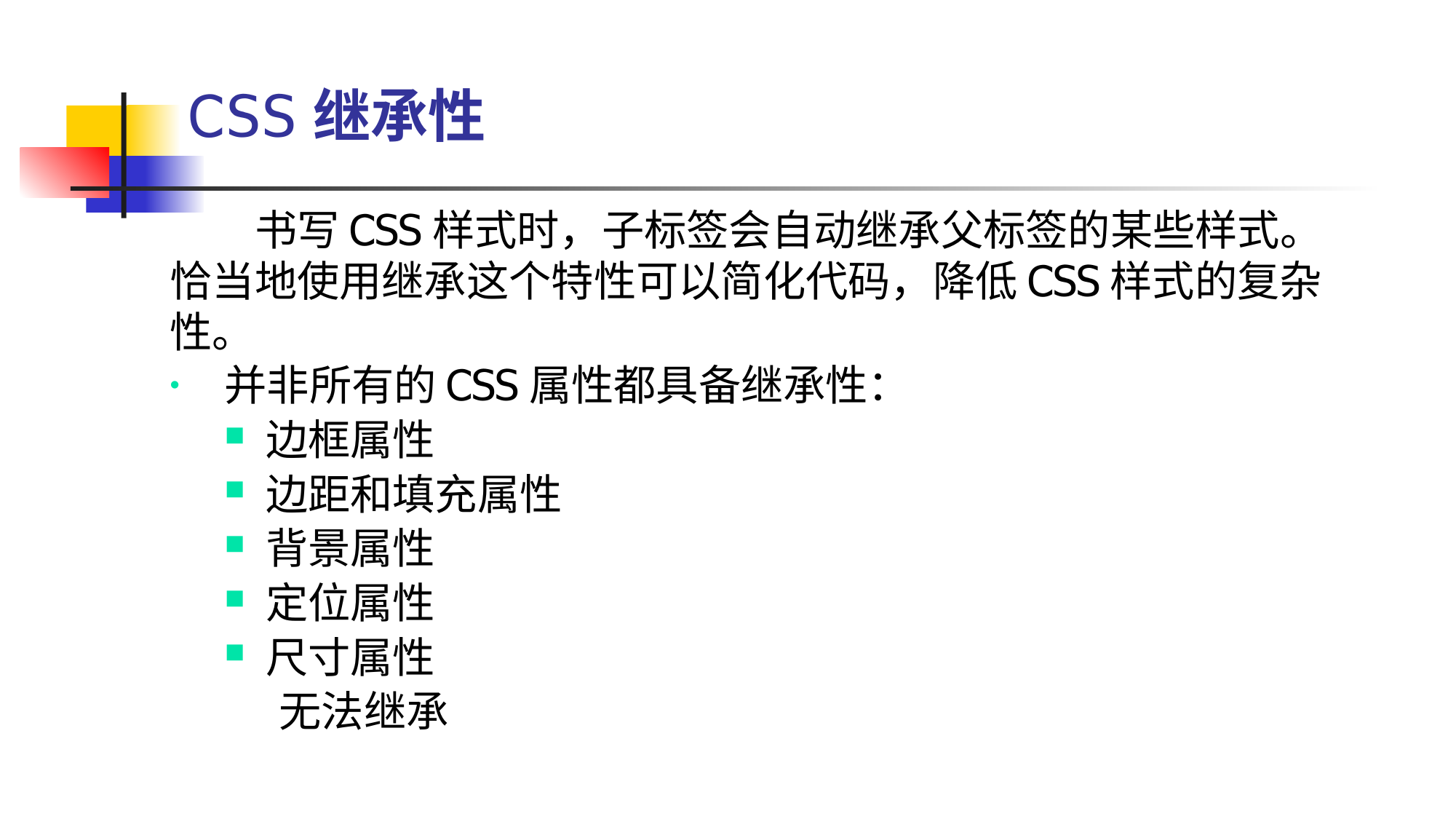

# CSS继承性
书写CSS样式时，子标签会自动继承父标签的某些样式。恰当地使用继承这个特性可以简化代码，降低CSS样式的复杂性。
并非所有的CSS属性都具备继承性：
边框属性
边距和填充属性
背景属性
定位属性
尺寸属性
无法继承